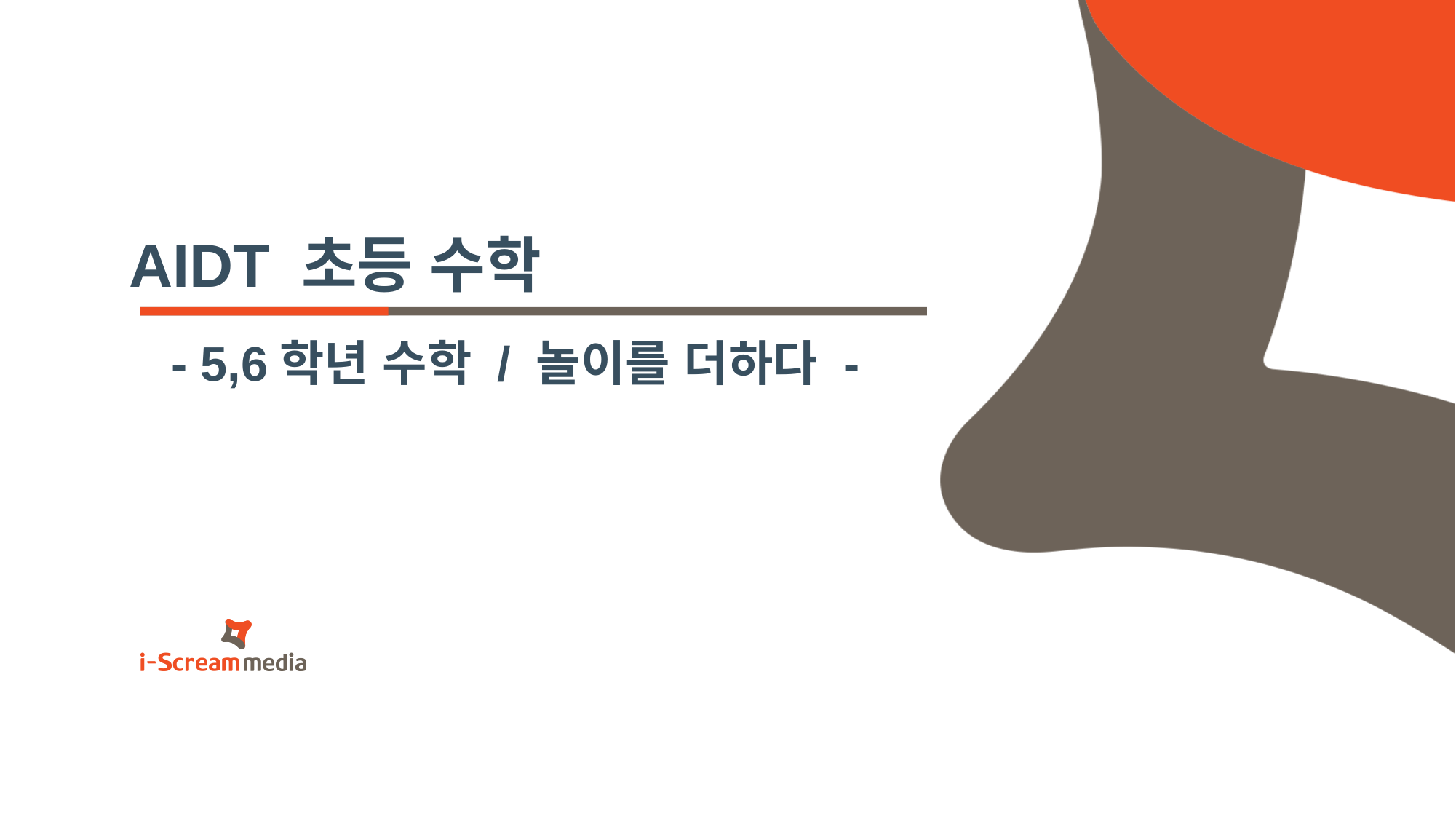

AIDT 초등 수학
 - 5,6학년 수학 / 놀이를 더하다 -